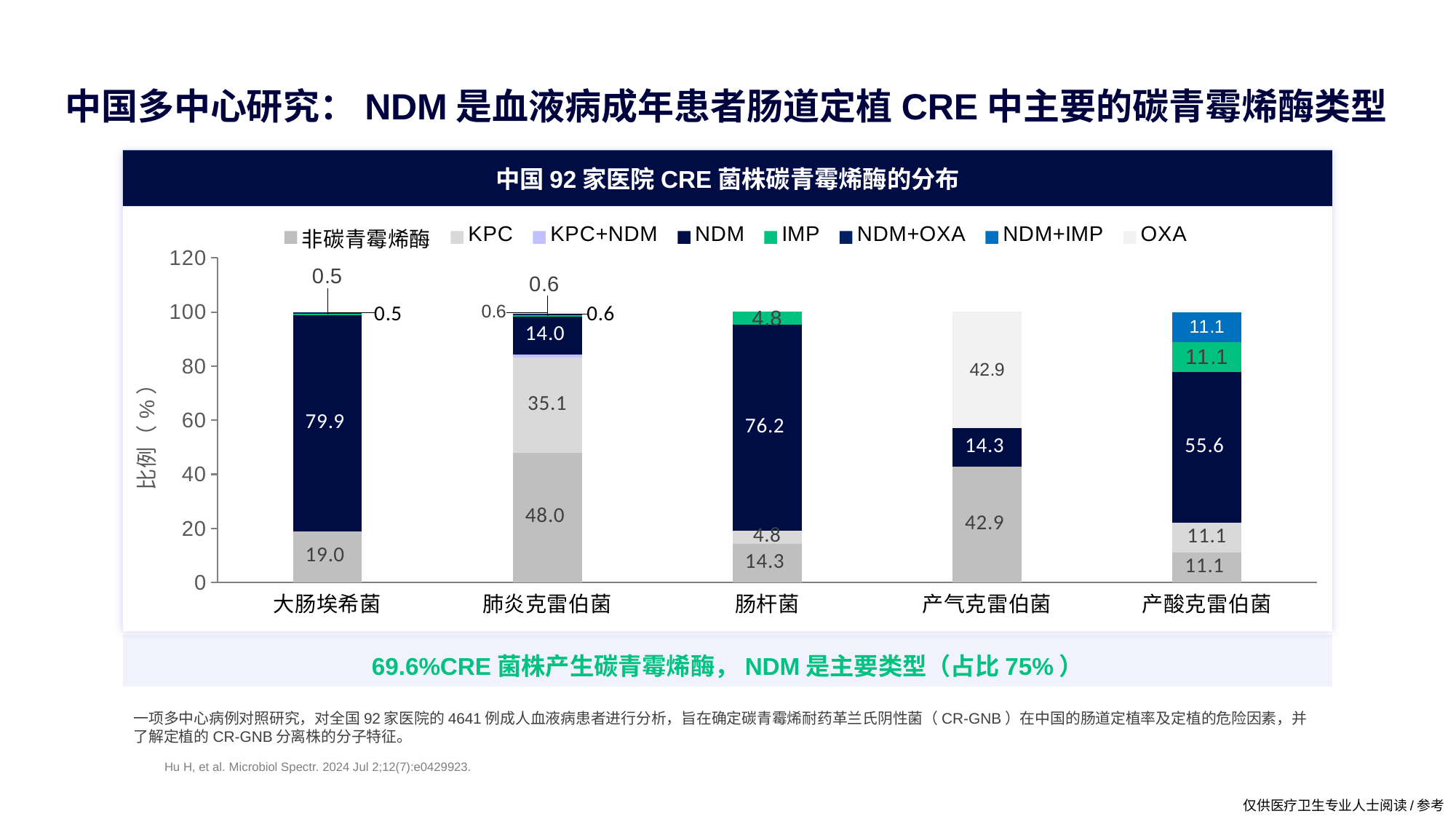

# 中国多中心研究：NDM是血液病成年患者肠道定植CRE中主要的碳青霉烯酶类型
中国92家医院CRE菌株碳青霉烯酶的分布

### Chart

| Category | 非碳青霉烯酶 | KPC | KPC+NDM | NDM | IMP | NDM+OXA | NDM+IMP | OXA |
|---|---|---|---|---|---|---|---|---|
| 大肠埃希菌 | 19.0 | None | None | 79.9 | 0.5 | 0.5 | None | None |
| 肺炎克雷伯菌 | 48.0 | 35.1 | 1.2 | 14.0 | 0.6 | 0.6 | None | 0.6 |
| 肠杆菌 | 14.3 | 4.8 | None | 76.2 | 4.8 | None | None | None |
| 产气克雷伯菌 | 42.9 | None | None | 14.3 | None | None | None | 42.9 |
| 产酸克雷伯菌 | 11.1 | 11.1 | None | 55.6 | 11.1 | None | 11.1 | None |
69.6%CRE菌株产生碳青霉烯酶，NDM是主要类型（占比75%）
一项多中心病例对照研究，对全国92家医院的4641例成人血液病患者进行分析，旨在确定碳青霉烯耐药革兰氏阴性菌（CR-GNB）在中国的肠道定植率及定植的危险因素，并了解定植的CR-GNB分离株的分子特征。
Hu H, et al. Microbiol Spectr. 2024 Jul 2;12(7):e0429923.
仅供医疗卫生专业人士阅读/参考